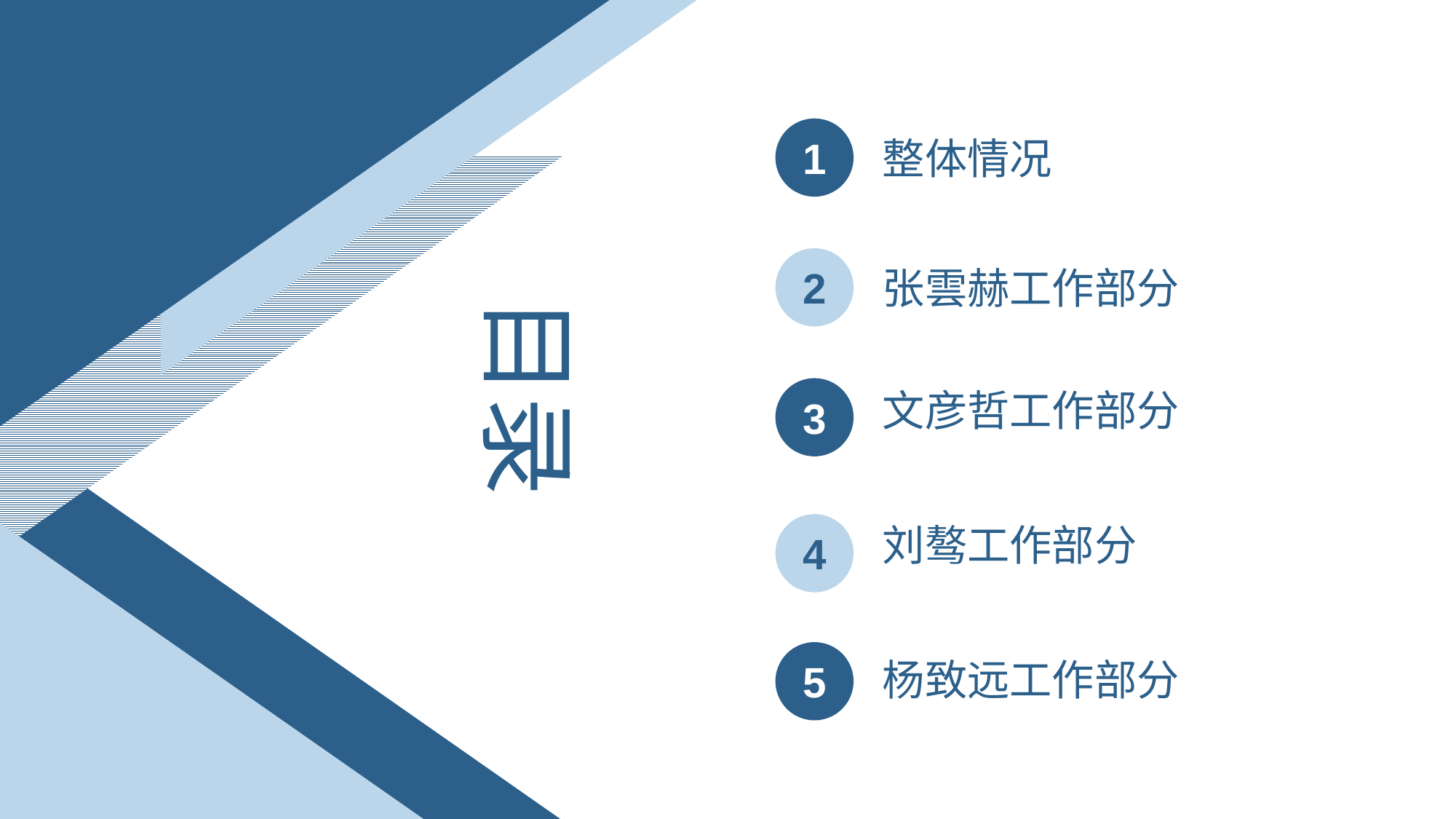

整体情况
1

张雲赫工作部分
2
目录

文彦哲工作部分
3
刘骜工作部分

4

杨致远工作部分
5